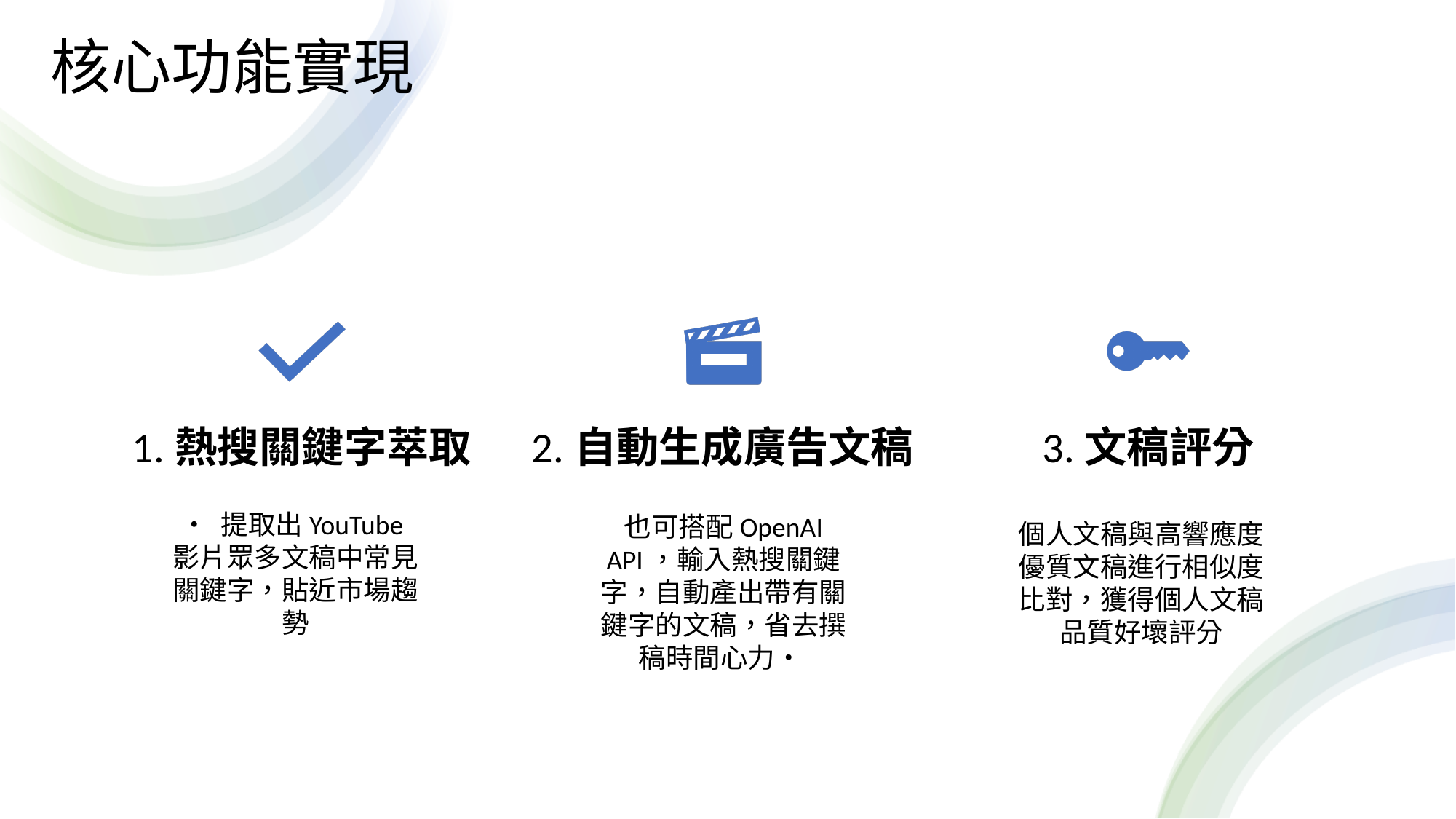

# 核心功能實現
1.熱搜關鍵字萃取
‧ 提取出YouTube影片眾多文稿中常見關鍵字，貼近市場趨勢
2.自動生成廣告文稿
也可搭配OpenAI API，輸入熱搜關鍵字，自動產出帶有關鍵字的文稿，省去撰稿時間心力‧
3.文稿評分
個人文稿與高響應度優質文稿進行相似度比對，獲得個人文稿品質好壞評分